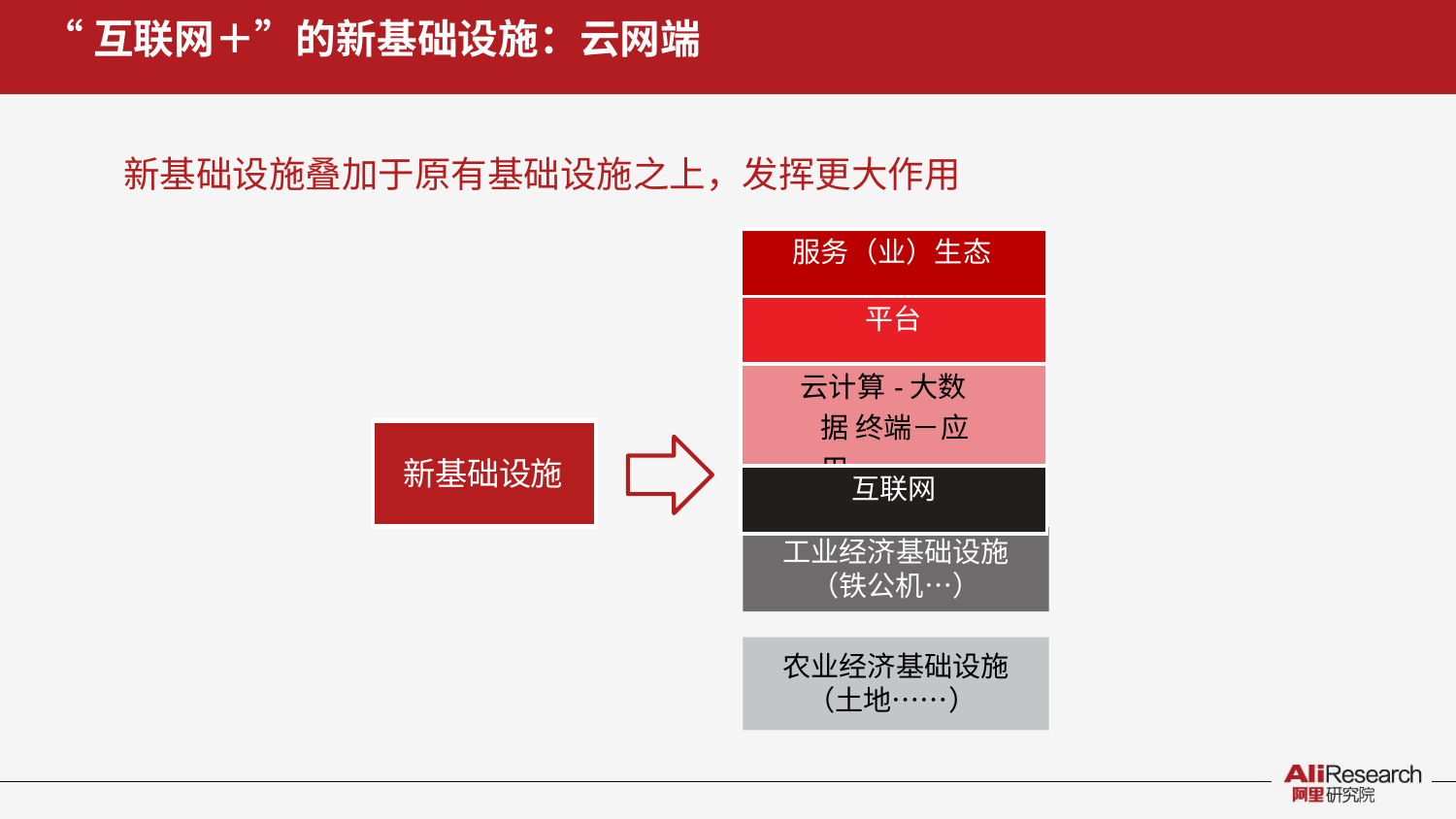

# “互联网＋”的新基础设施：云网端
新基础设施叠加于原有基础设施之上，发挥更大作用
| 服务（业）生态 |
| --- |
| 平台 |
| 云计算-大数据 终端－应用 |
| 互联网 |

新基础设施

工业经济基础设施
（铁公机…）

农业经济基础设施
（土地……）